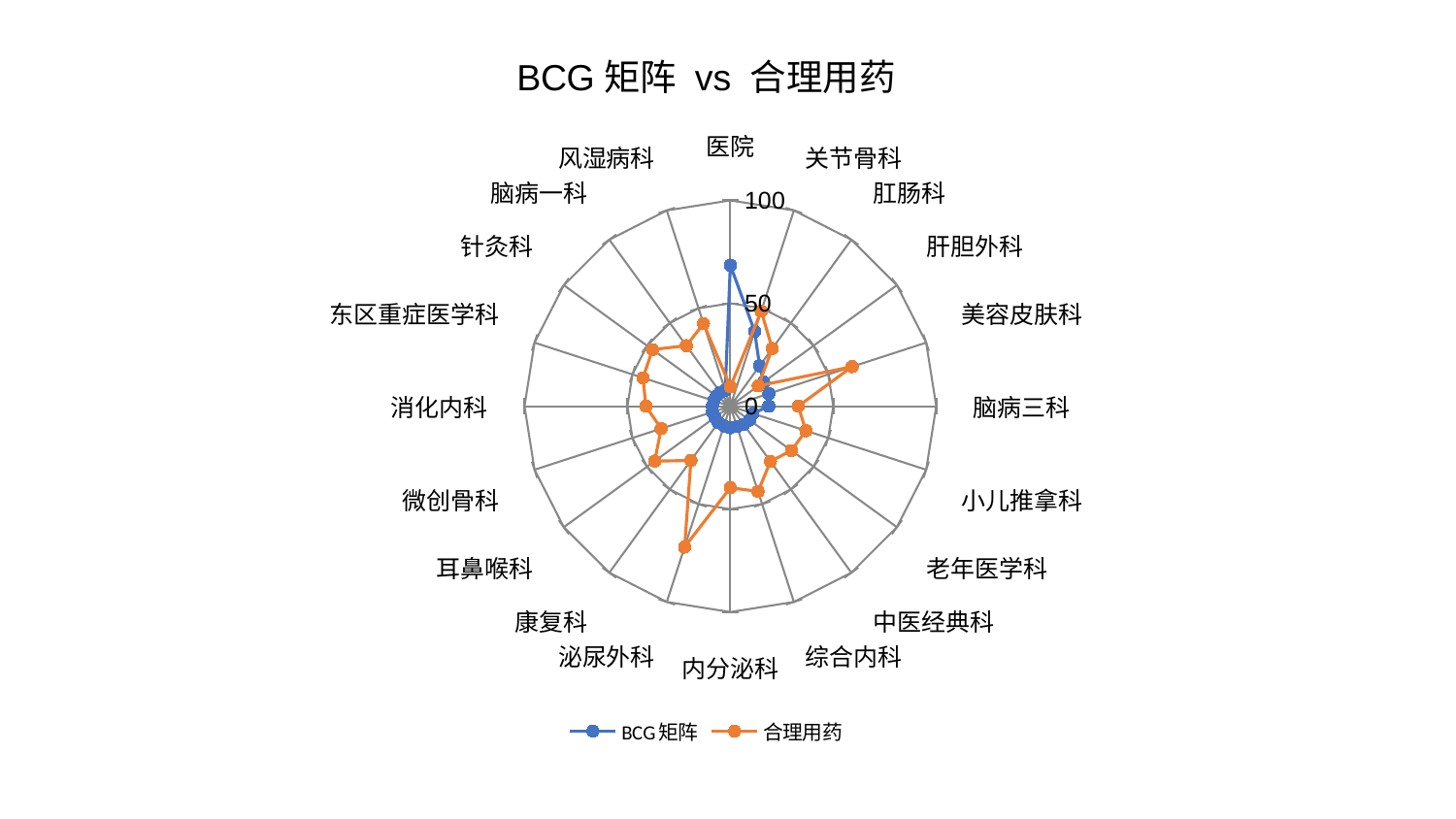

### Chart: BCG矩阵 vs 合理用药

| Category | BCG矩阵 | 合理用药 |
|---|---|---|
| 医院 | 68.52547125294248 | 9.401323846684786 |
| 关节骨科 | 38.20016048199426 | 48.58776284410048 |
| 肛肠科 | 24.20158674822101 | 34.63903145548132 |
| 肝胆外科 | 20.038416766297953 | 16.769626260716123 |
| 美容皮肤科 | 19.724909388313264 | 62.23154088016317 |
| 脑病三科 | 18.673833893126904 | 32.96444472120757 |
| 小儿推拿科 | 11.512549614066101 | 38.60859057538398 |
| 老年医学科 | 11.508962933388418 | 36.67340612453621 |
| 中医经典科 | 10.91289607054751 | 33.1688584531469 |
| 综合内科 | 10.489370449853757 | 43.56717505396102 |
| 内分泌科 | 10.482088472494263 | 39.64035214239956 |
| 泌尿外科 | 10.078195781185325 | 71.96816398819695 |
| 康复科 | 9.89382991903243 | 32.61358787509211 |
| 耳鼻喉科 | 9.233506660040886 | 45.44088838793386 |
| 微创骨科 | 9.194917155108605 | 35.33271501885322 |
| 消化内科 | 8.721073502363042 | 41.050505337888154 |
| 东区重症医学科 | 8.449113483517033 | 44.63892399610079 |
| 针灸科 | 8.4419849091973 | 46.79242963440012 |
| 脑病一科 | 8.29805461896681 | 36.37713165242286 |
| 风湿病科 | 8.066326486037166 | 42.157247796637776 |
81